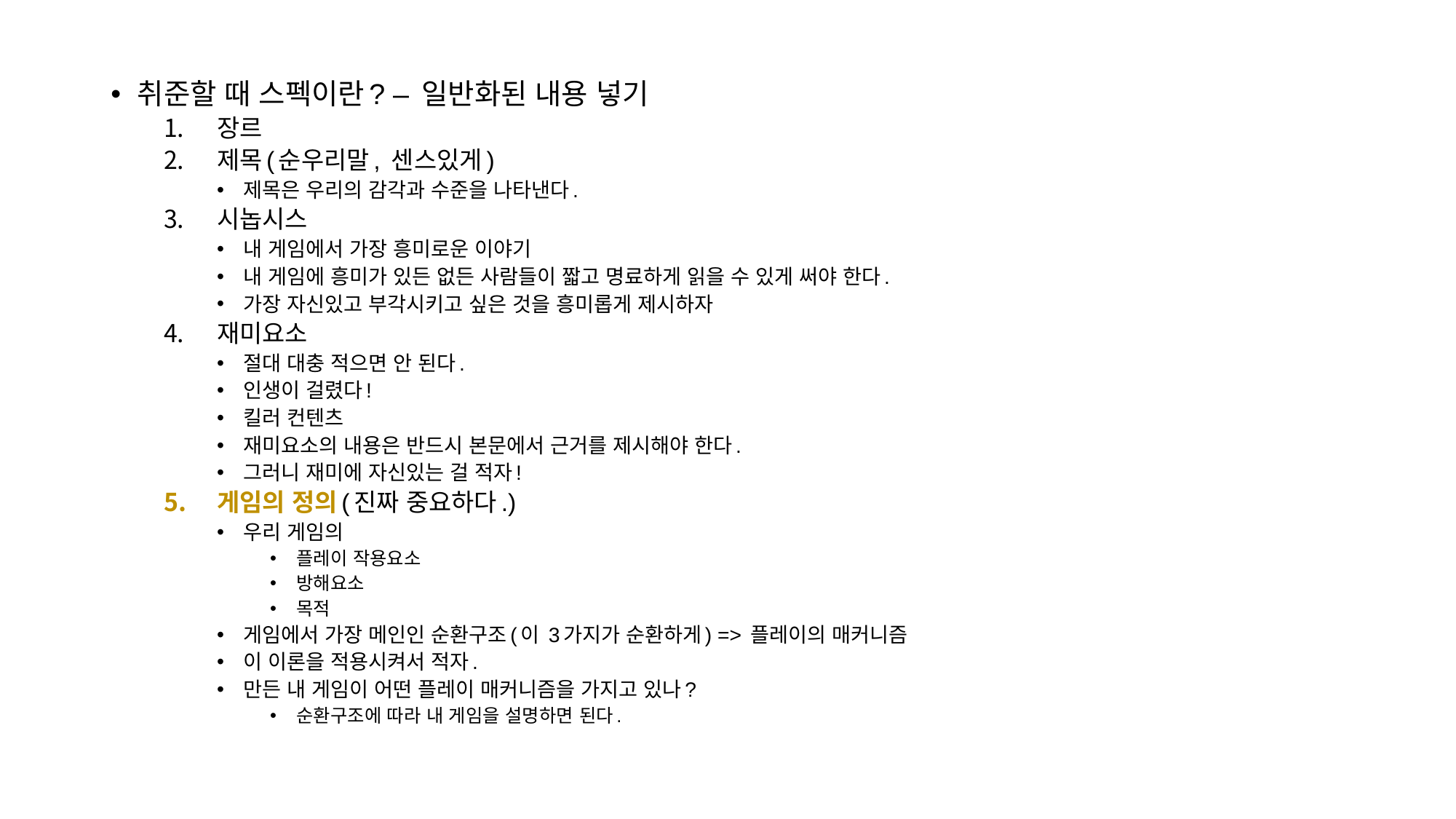

취준할 때 스펙이란? – 일반화된 내용 넣기
장르
제목(순우리말, 센스있게)
제목은 우리의 감각과 수준을 나타낸다.
시놉시스
내 게임에서 가장 흥미로운 이야기
내 게임에 흥미가 있든 없든 사람들이 짧고 명료하게 읽을 수 있게 써야 한다.
가장 자신있고 부각시키고 싶은 것을 흥미롭게 제시하자
재미요소
절대 대충 적으면 안 된다.
인생이 걸렸다!
킬러 컨텐츠
재미요소의 내용은 반드시 본문에서 근거를 제시해야 한다.
그러니 재미에 자신있는 걸 적자!
게임의 정의(진짜 중요하다.)
우리 게임의
플레이 작용요소
방해요소
목적
게임에서 가장 메인인 순환구조(이 3가지가 순환하게) => 플레이의 매커니즘
이 이론을 적용시켜서 적자.
만든 내 게임이 어떤 플레이 매커니즘을 가지고 있나?
순환구조에 따라 내 게임을 설명하면 된다.